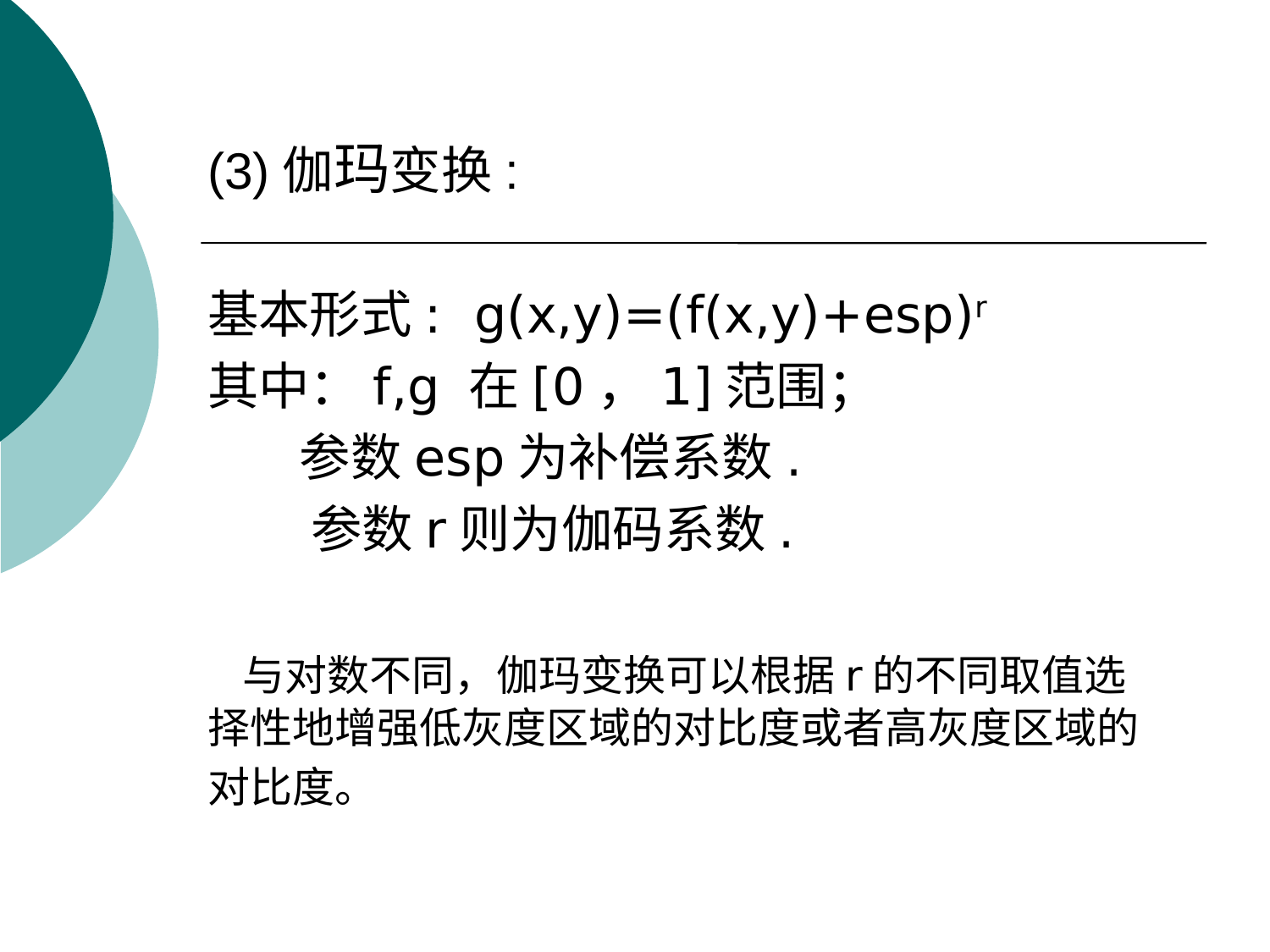

(3)伽玛变换:

基本形式:  g(x,y)=(f(x,y)+esp)r
其中：f,g 在[0，1]范围；
       参数esp为补偿系数.
        参数r则为伽码系数.

  与对数不同，伽玛变换可以根据r的不同取值选择性地增强低灰度区域的对比度或者高灰度区域的对比度。
35